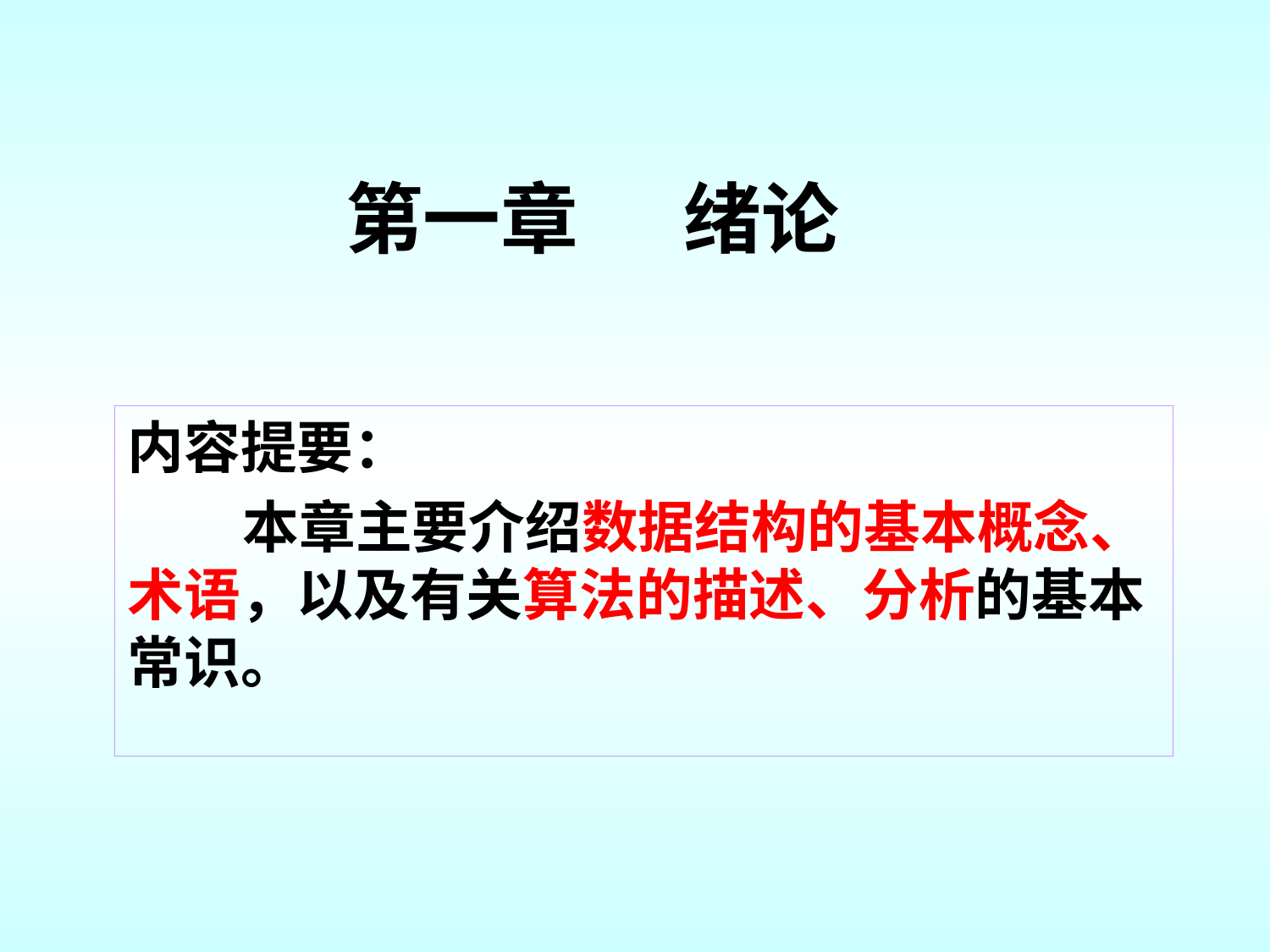

# 第一章      绪论
内容提要：
        本章主要介绍数据结构的基本概念、术语，以及有关算法的描述、分析的基本常识。